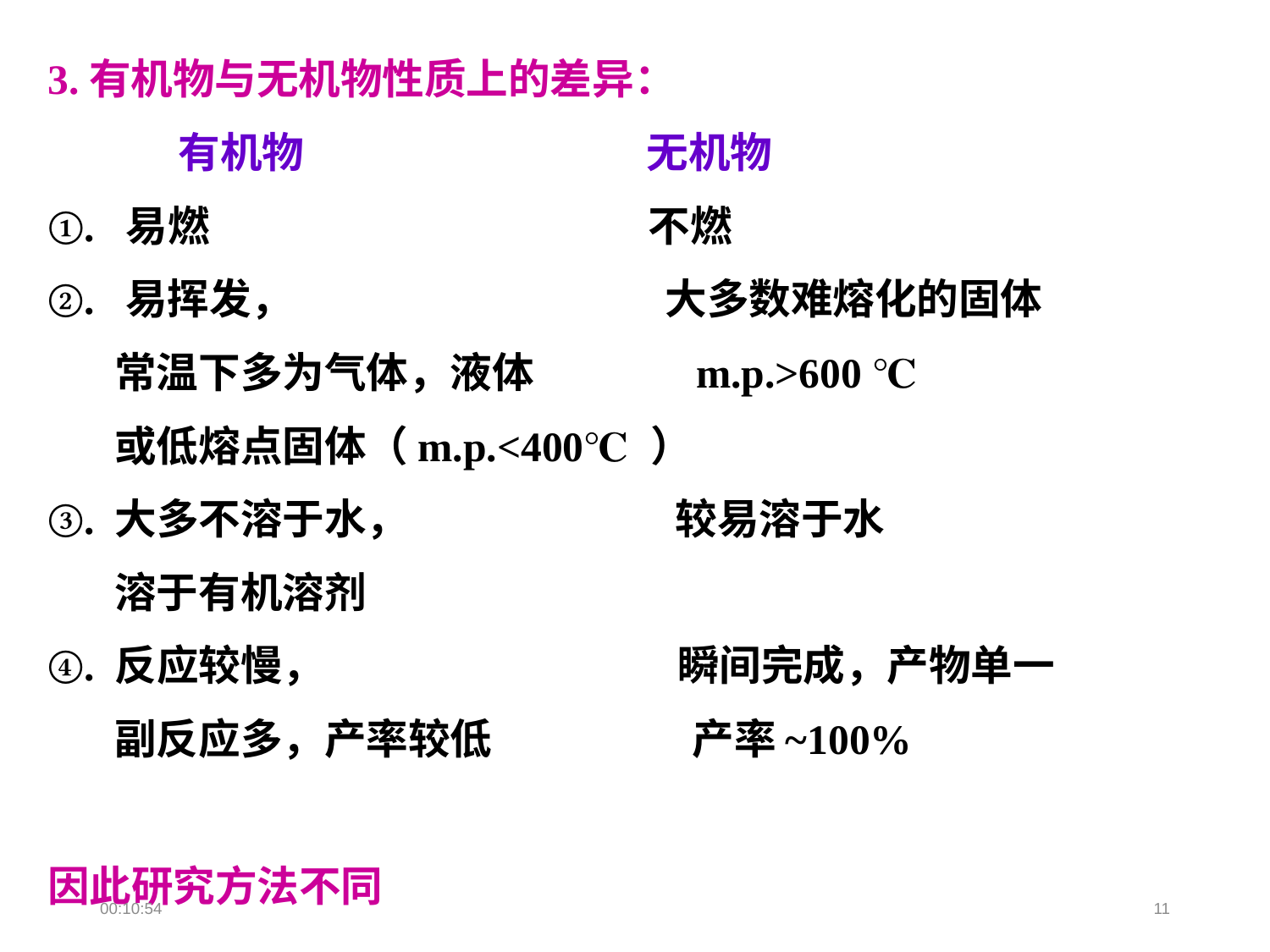

3.有机物与无机物性质上的差异：
             有机物                                    无机物
①.  易燃                                              不燃
②.  易挥发，                                       大多数难熔化的固体
      常温下多为气体，液体                m.p.>600 ℃
      或低熔点固体（m.p.<400℃ ）
③. 大多不溶于水，                            较易溶于水
      溶于有机溶剂
④. 反应较慢，                                     瞬间完成，产物单一
      副反应多，产率较低                     产率~100%

因此研究方法不同
00:10:54
11